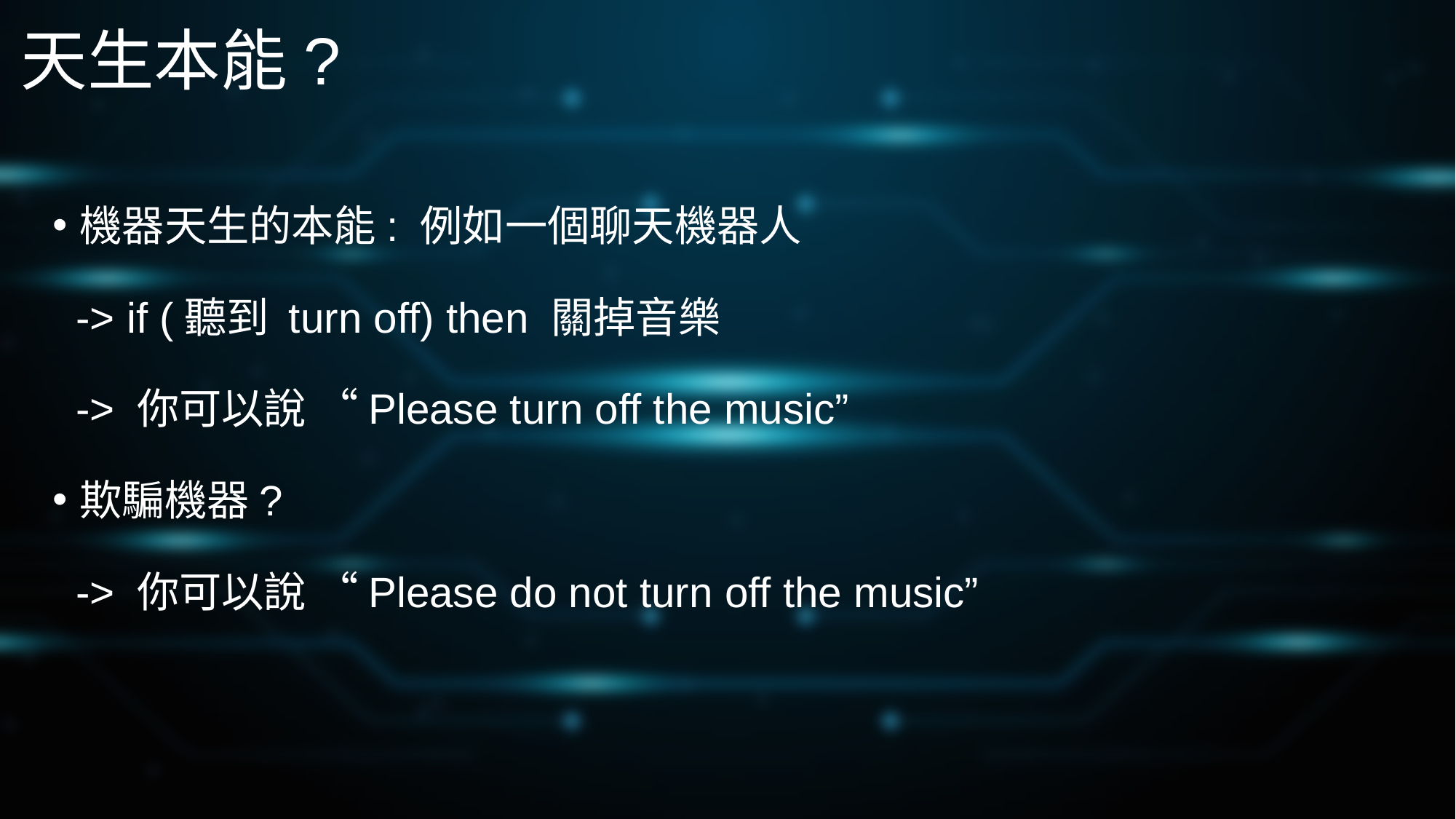

# 天生本能?
機器天生的本能: 例如一個聊天機器人
  -> if (聽到 turn off) then 關掉音樂
  -> 你可以說 “Please turn off the music”
欺騙機器?
  -> 你可以說 “Please do not turn off the music”